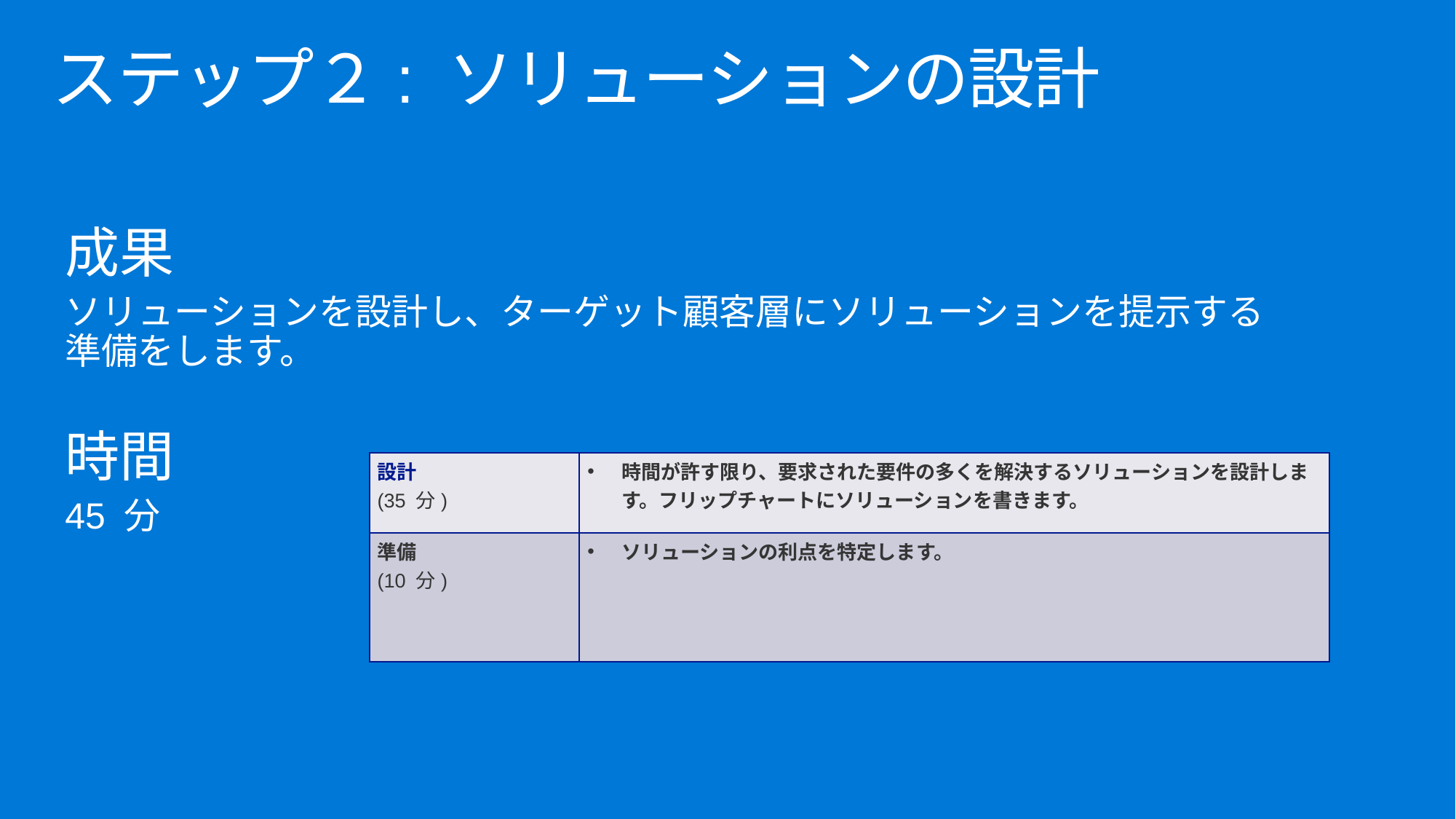

# ステップ２: ソリューションの設計
成果
ソリューションを設計し、ターゲット顧客層にソリューションを提示する準備をします。

時間
45 分
| 設計 (35 分) | 時間が許す限り、要求された要件の多くを解決するソリューションを設計します。フリップチャートにソリューションを書きます。 |
| --- | --- |
| 準備 (10 分) | ソリューションの利点を特定します。 |